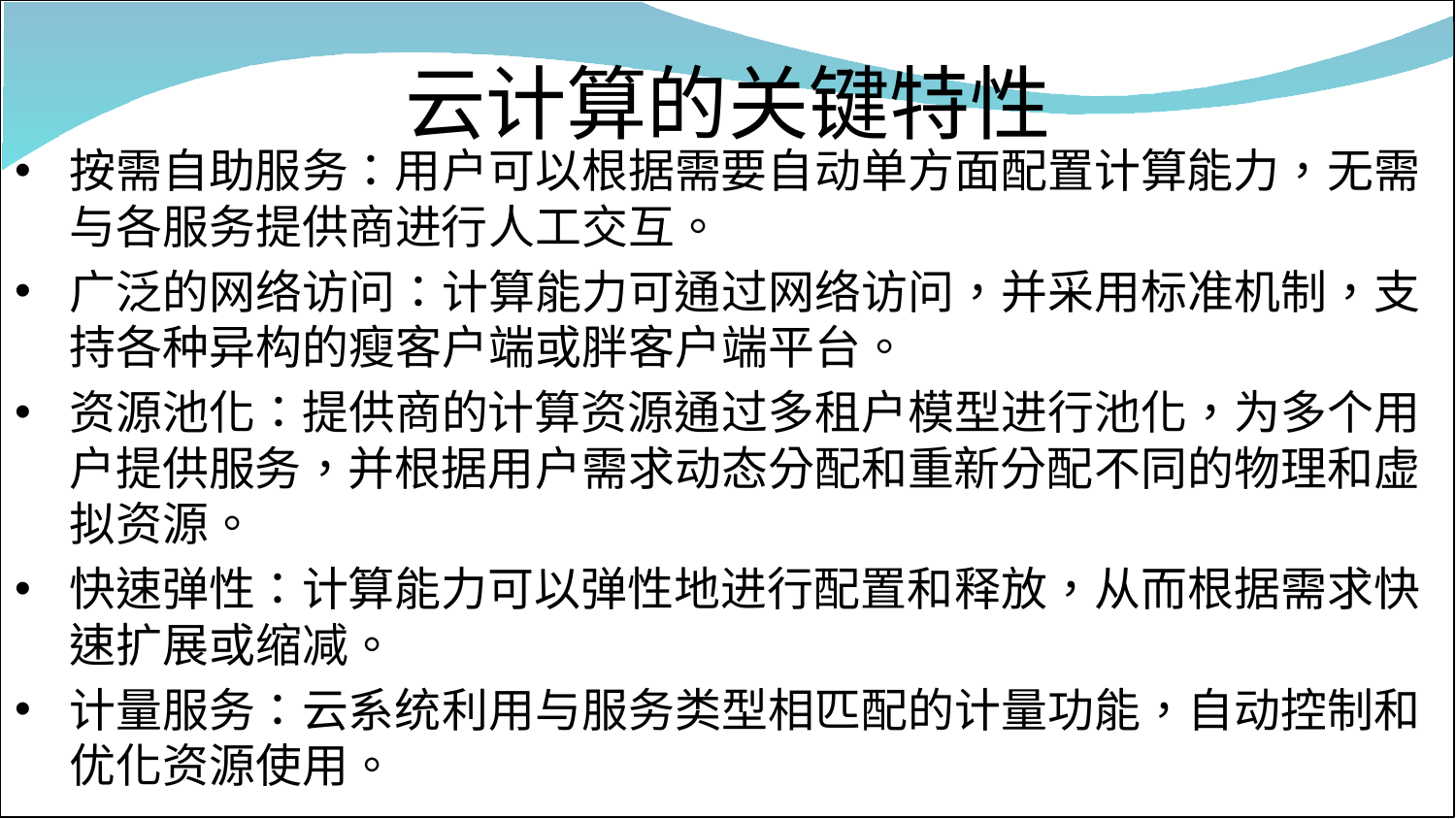

# 云计算的关键特性
按需自助服务：用户可以根据需要自动单方面配置计算能力，无需与各服务提供商进行人工交互。
广泛的网络访问：计算能力可通过网络访问，并采用标准机制，支持各种异构的瘦客户端或胖客户端平台。
资源池化：提供商的计算资源通过多租户模型进行池化，为多个用户提供服务，并根据用户需求动态分配和重新分配不同的物理和虚拟资源。
快速弹性：计算能力可以弹性地进行配置和释放，从而根据需求快速扩展或缩减。
计量服务：云系统利用与服务类型相匹配的计量功能，自动控制和优化资源使用。